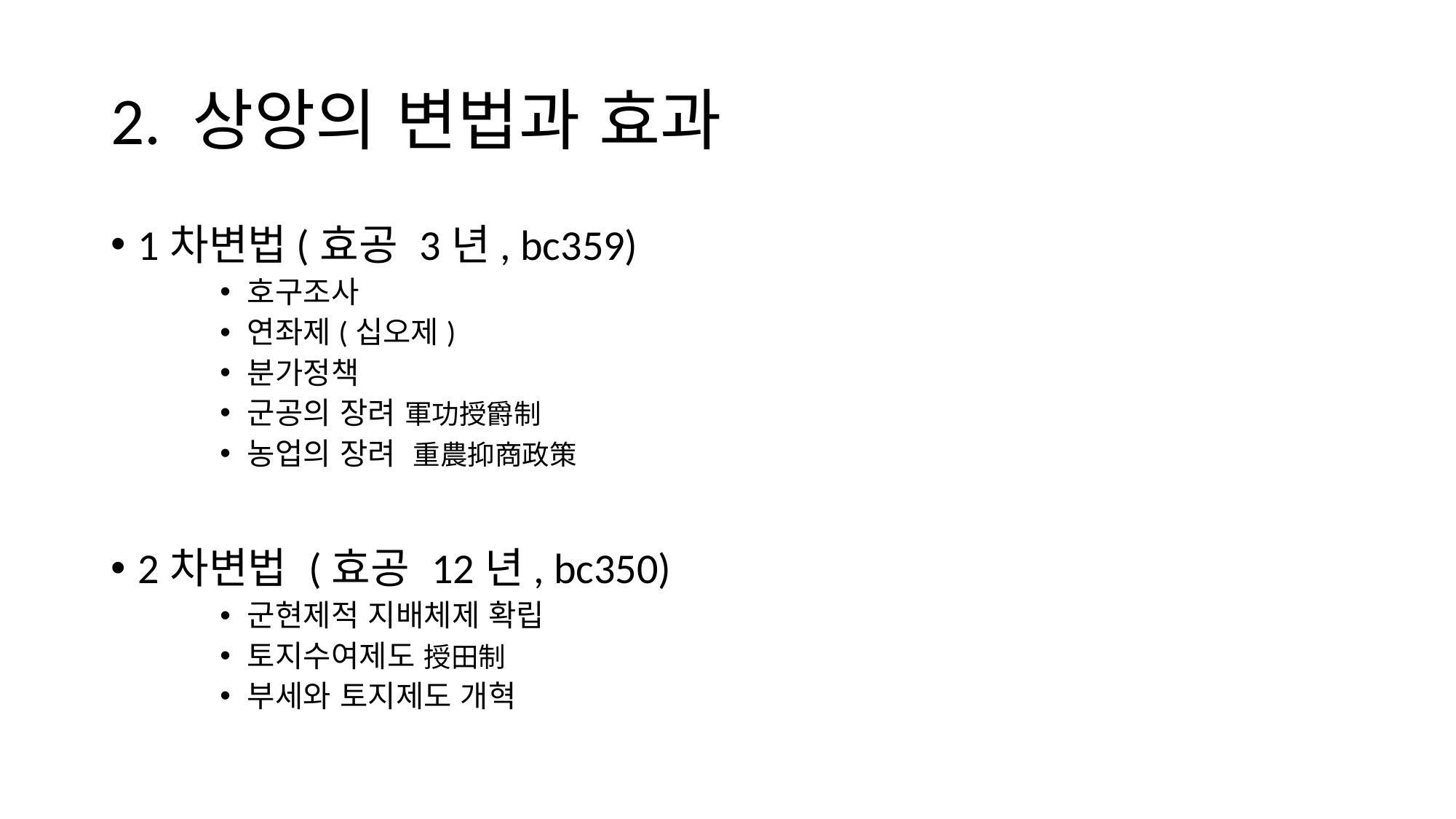

# 2. 상앙의 변법과 효과
1차변법(효공 3년, bc359)
호구조사
연좌제(십오제)
분가정책
군공의 장려 軍功授爵制
농업의 장려  重農抑商政策

2차변법 (효공 12년, bc350)
군현제적 지배체제 확립
토지수여제도 授田制
부세와 토지제도 개혁